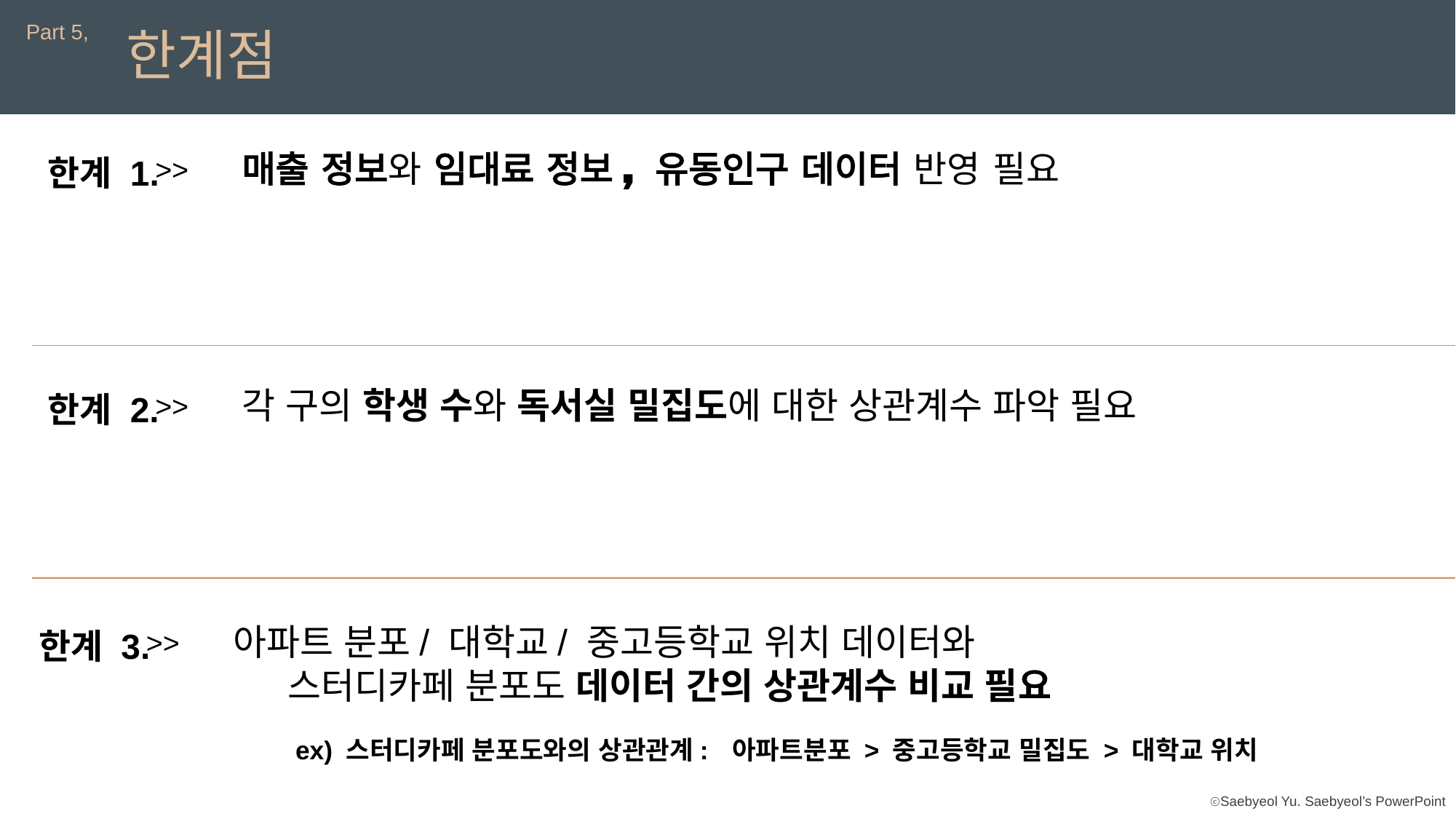

Part 5,
한계점
매출 정보와 임대료 정보, 유동인구 데이터 반영 필요
>>
한계 1.

각 구의 학생 수와 독서실 밀집도에 대한 상관계수 파악 필요
>>
한계 2.
아파트 분포/ 대학교/ 중고등학교 위치 데이터와
스터디카페 분포도 데이터 간의 상관계수 비교 필요

ex) 스터디카페 분포도와의 상관관계: 	아파트분포 > 중고등학교 밀집도 > 대학교 위치
>>
한계 3.